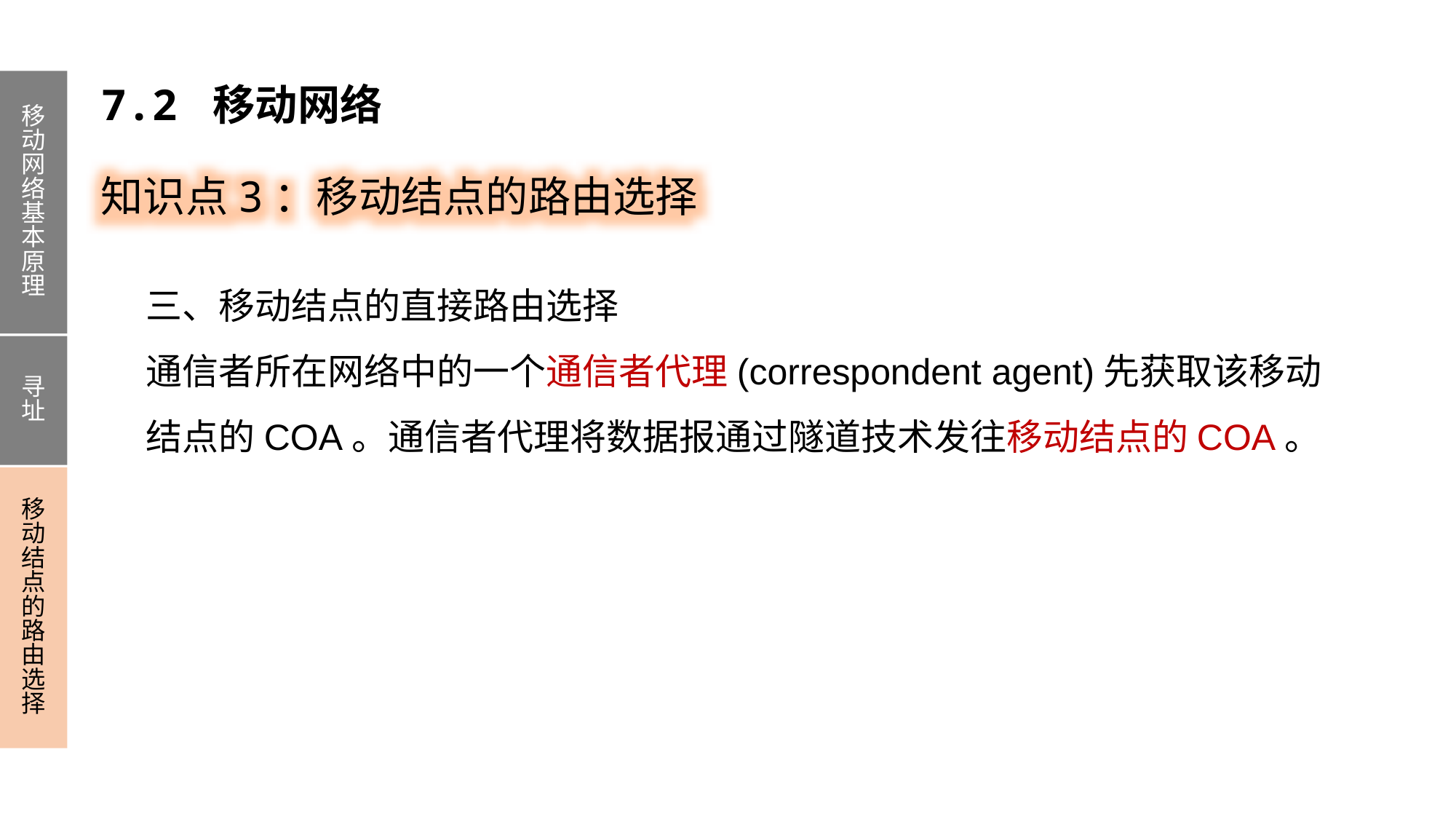

移动网络基本原理
寻址
移动结点的路由选择
7.2 移动网络
知识点3：移动结点的路由选择
三、移动结点的直接路由选择
通信者所在网络中的一个通信者代理(correspondent agent)先获取该移动结点的COA。通信者代理将数据报通过隧道技术发往移动结点的COA。